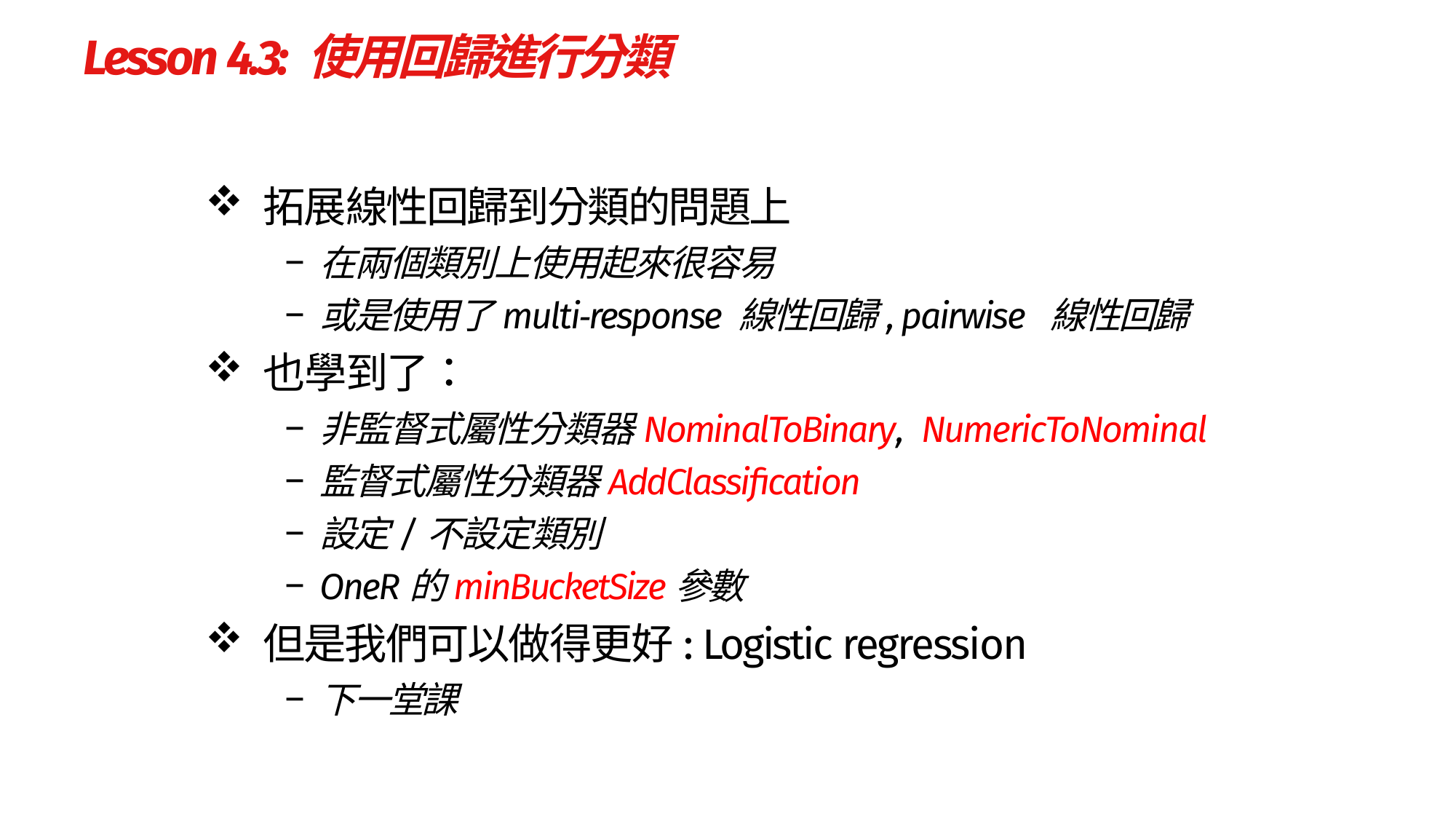

# Lesson 4.3: 使用回歸進行分類
拓展線性回歸到分類的問題上
在兩個類別上使用起來很容易
或是使用了multi‐response 線性回歸, pairwise  線性回歸
也學到了：
非監督式屬性分類器NominalToBinary,  NumericToNominal
監督式屬性分類器AddClassification
設定/不設定類別
OneR的minBucketSize參數
但是我們可以做得更好: Logistic regression
下一堂課